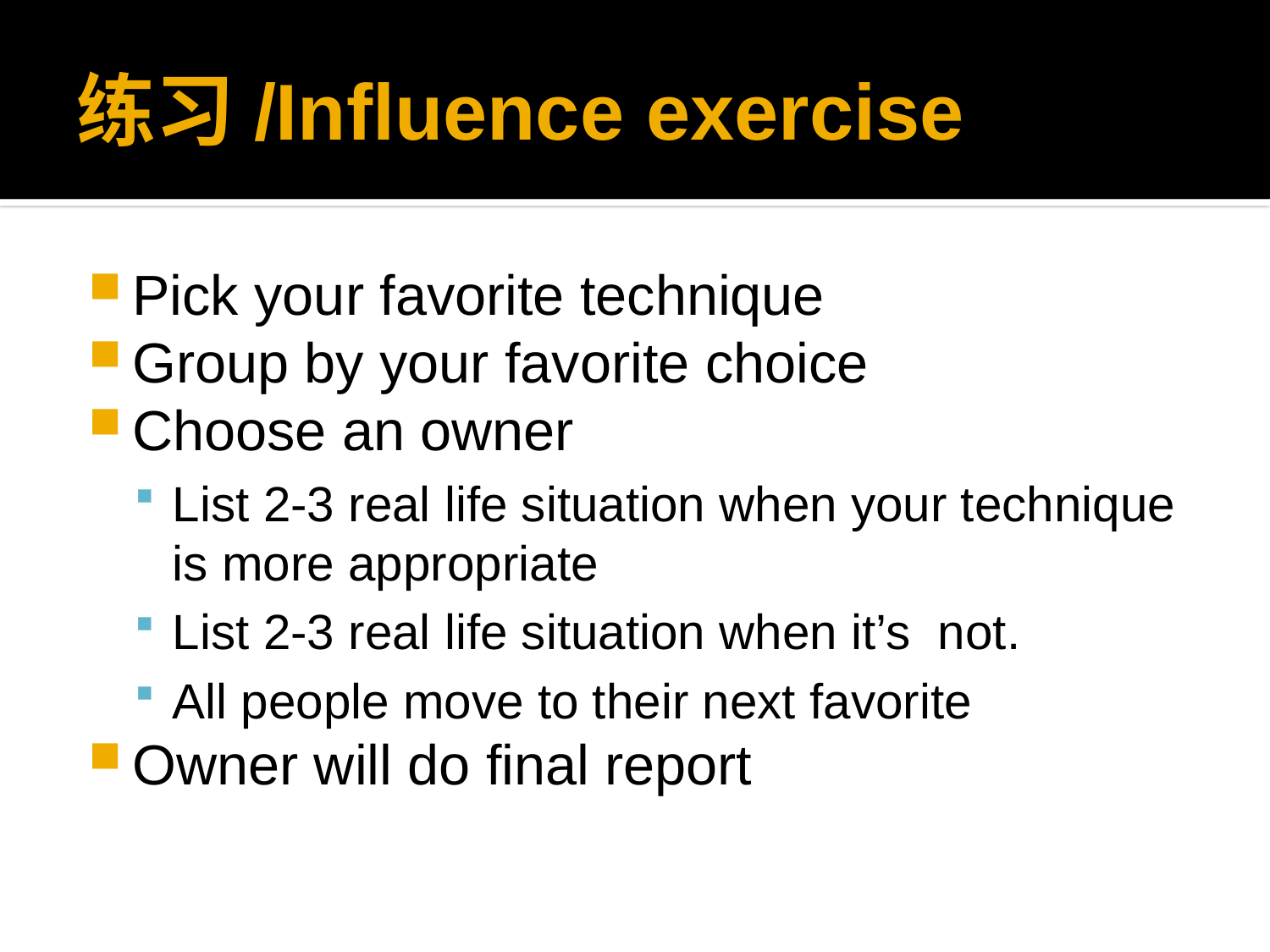

# 练习/Influence exercise
Pick your favorite technique
Group by your favorite choice
Choose an owner
List 2-3 real life situation when your technique is more appropriate
List 2-3 real life situation when it’s  not.
All people move to their next favorite
Owner will do final report